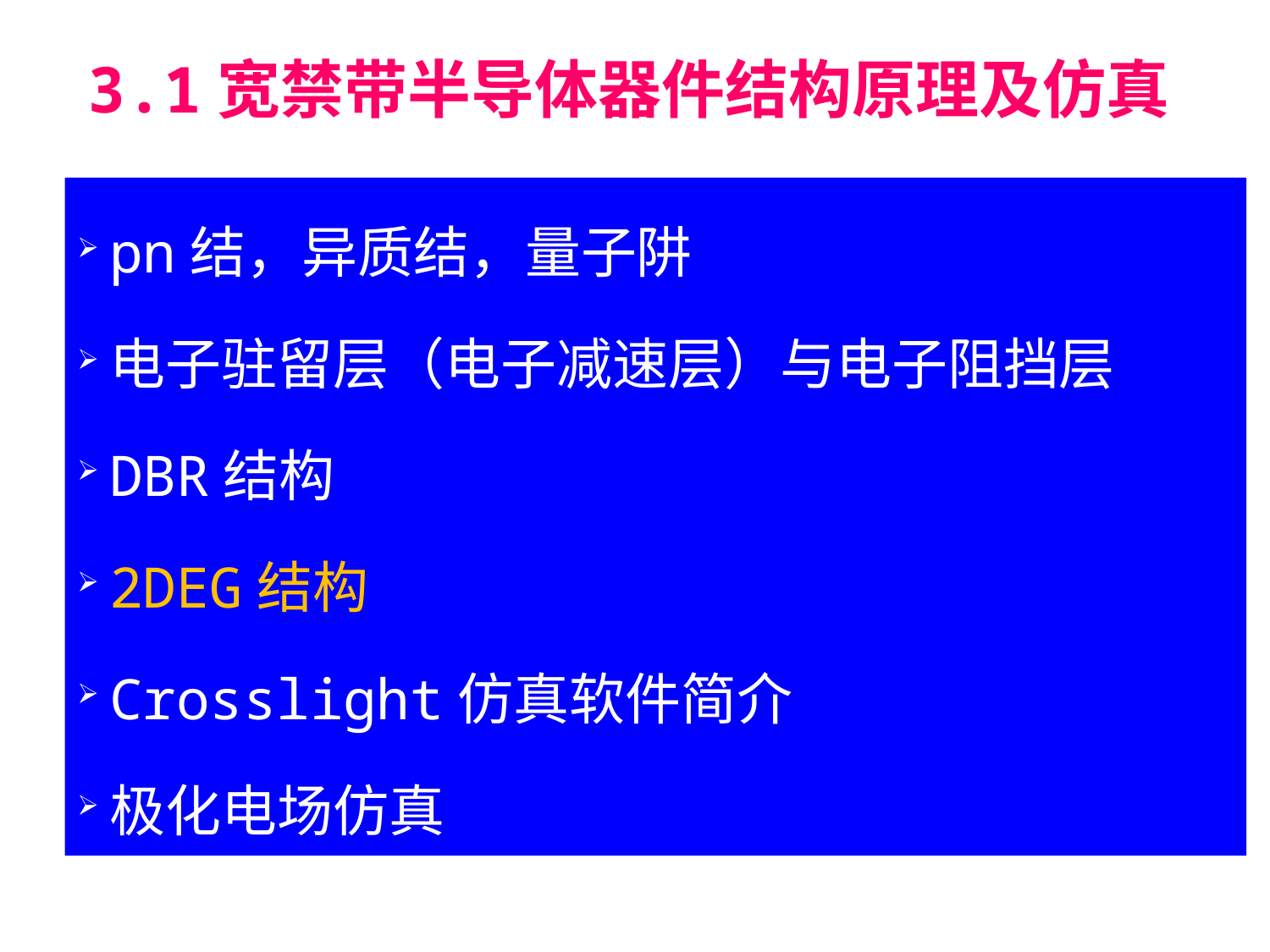

3.1宽禁带半导体器件结构原理及仿真
pn结，异质结，量子阱
电子驻留层（电子减速层）与电子阻挡层
DBR结构
2DEG结构
Crosslight仿真软件简介
极化电场仿真
30